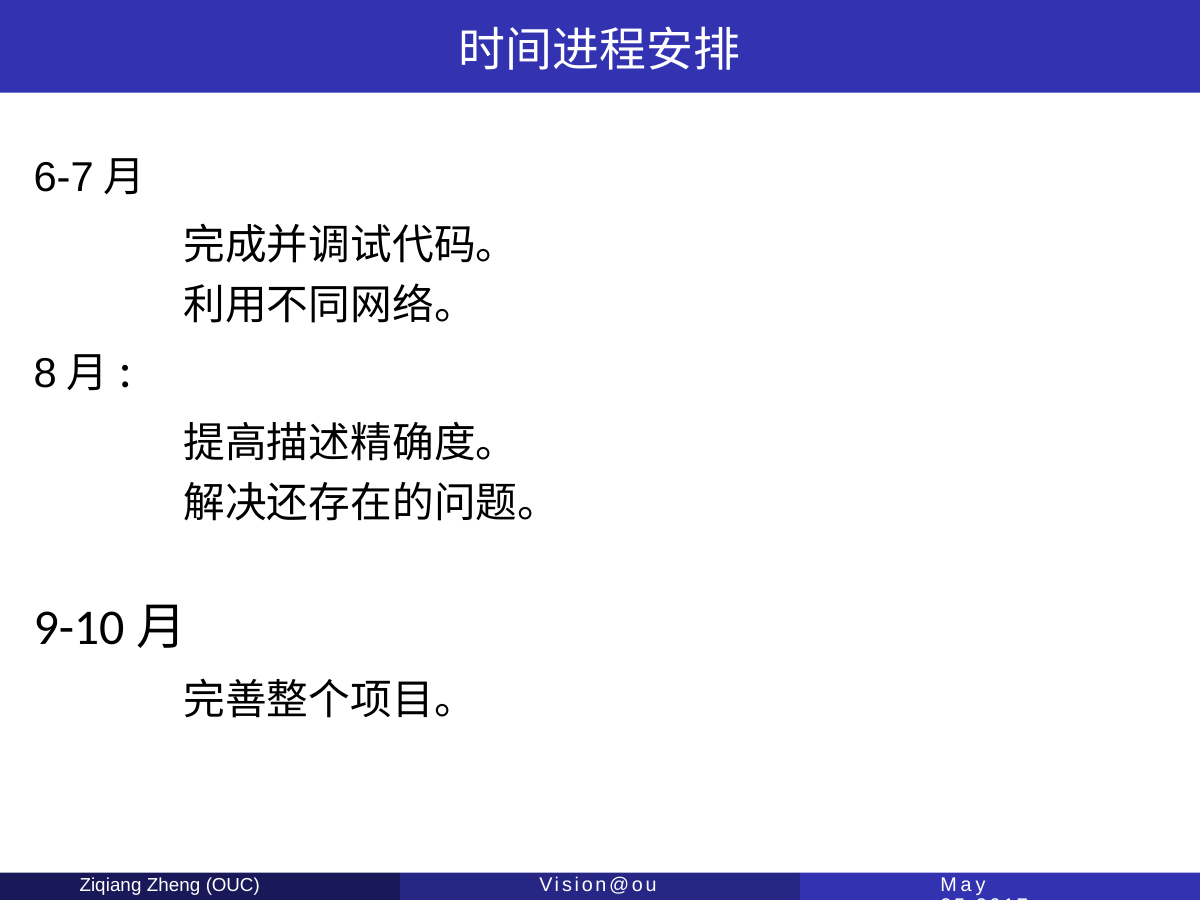

时间进程安排
6-7月
	完成并调试代码。
	利用不同网络。
8月:
	提高描述精确度。
	解决还存在的问题。

9-10月
	完善整个项目。

Ziqiang Zheng (OUC)
Vision@ouc
May 25,2017